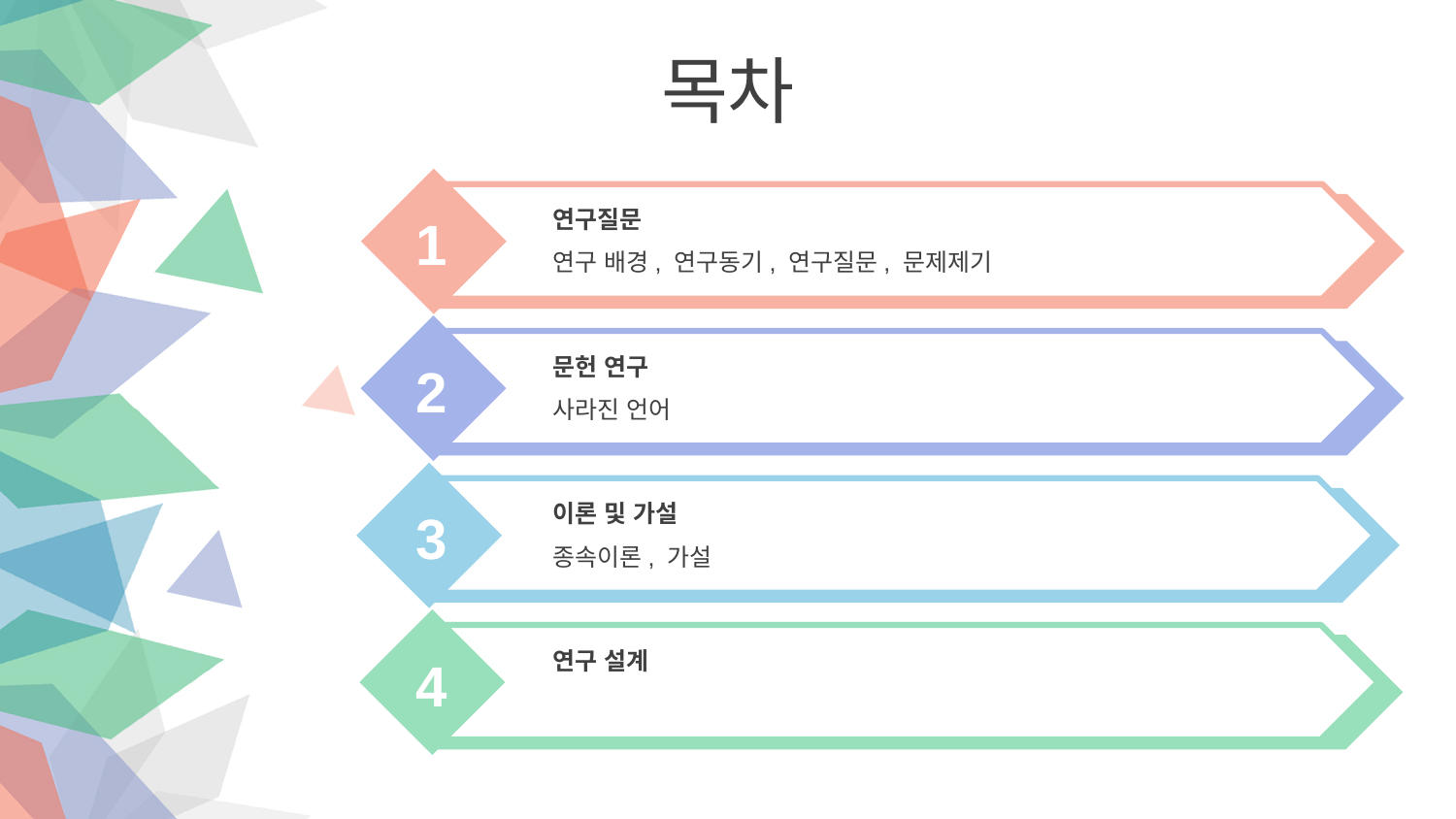

목차

연구질문
연구 배경, 연구동기, 연구질문, 문제제기
1

문헌 연구
사라진 언어
2

이론 및 가설
종속이론, 가설
3

연구 설계

4